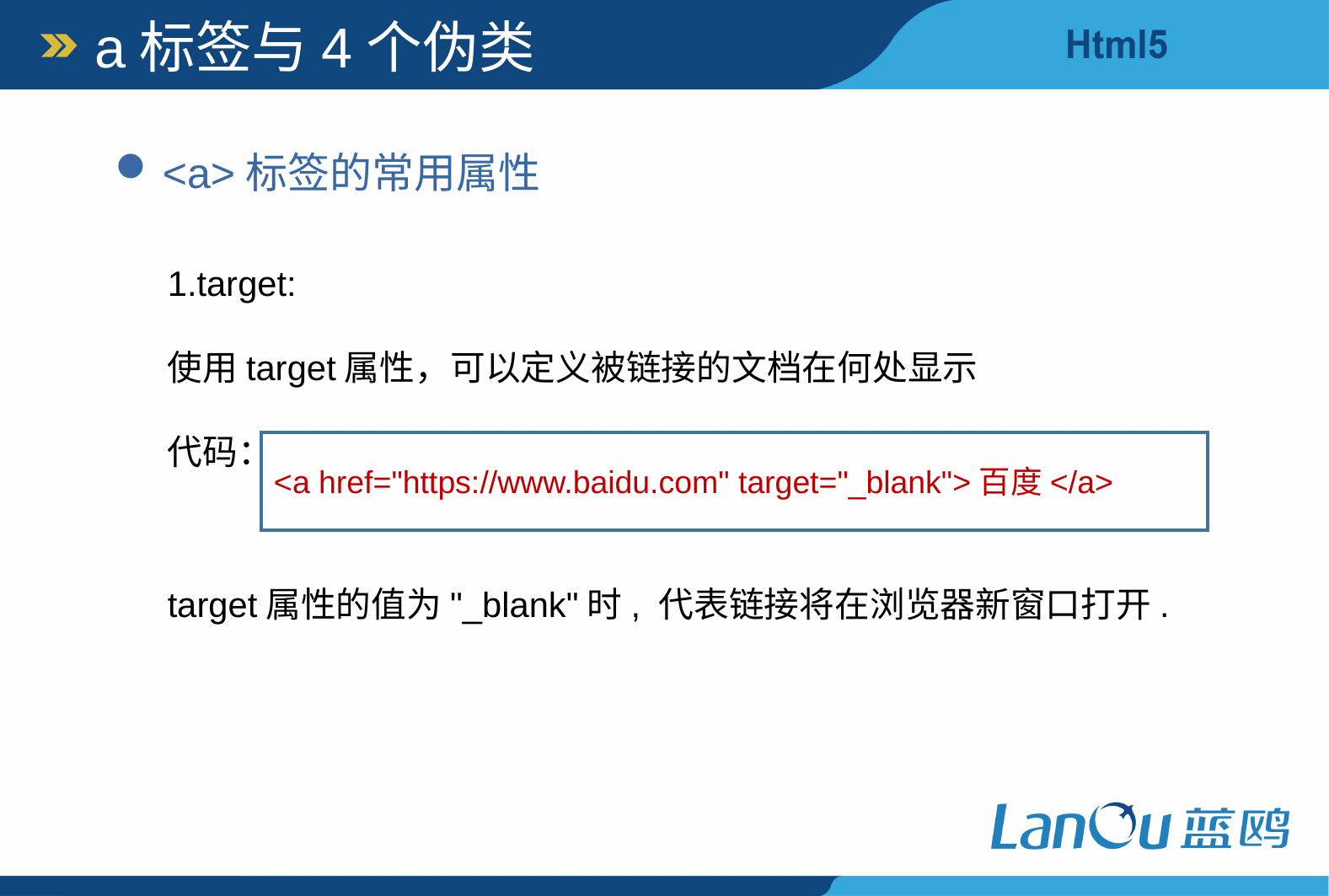

a标签与4个伪类
<a>标签的常用属性
1.target:

使用target属性，可以定义被链接的文档在何处显示

代码：

<a href="https://www.baidu.com" target="_blank">百度</a>
target属性的值为"_blank"时, 代表链接将在浏览器新窗口打开.